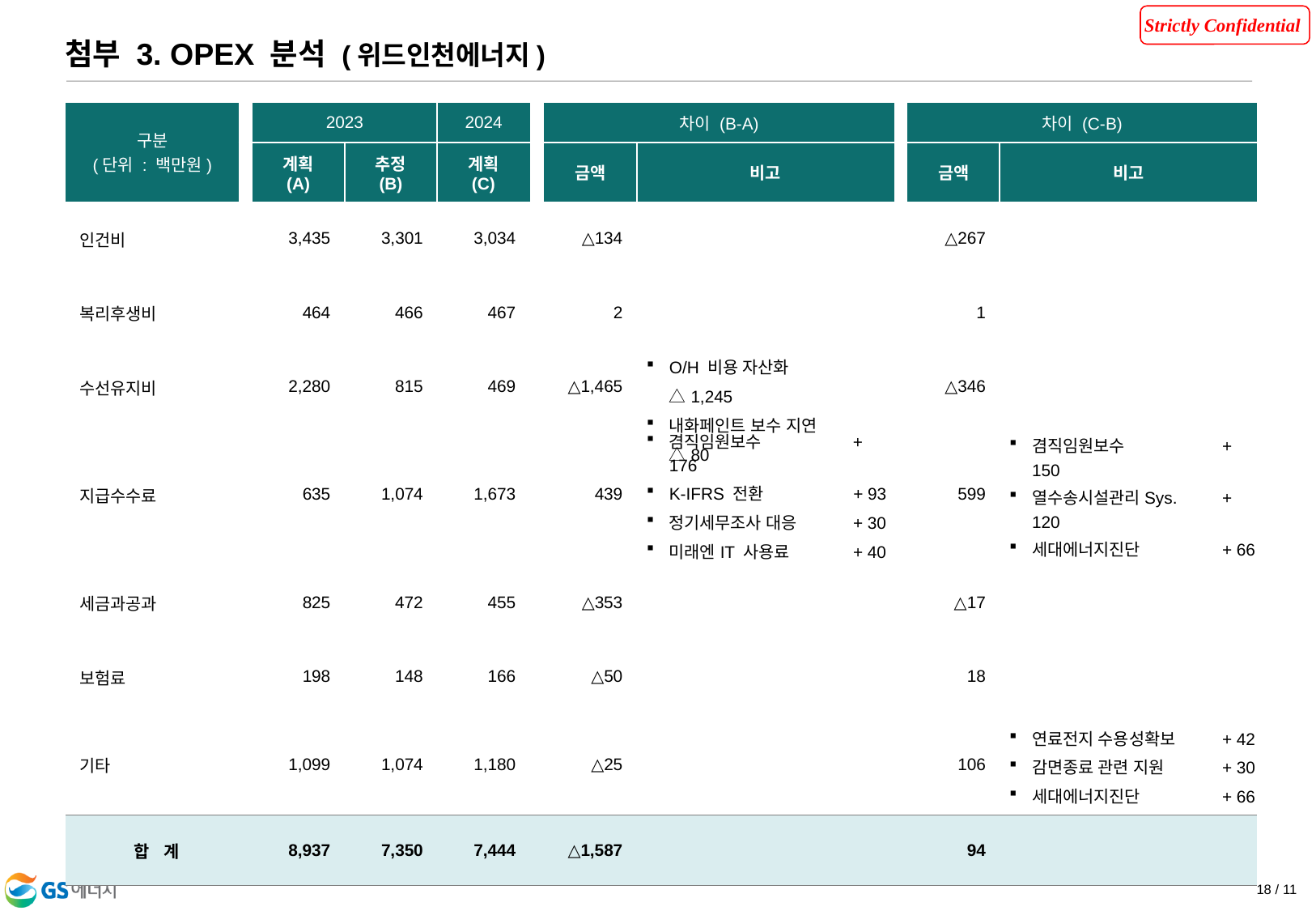

첨부 3. OPEX 분석 (위드인천에너지)
| 구분 (단위 : 백만원) |  | 2023 |  | 2024 |  | 차이 (B-A) |  |  | 차이 (C-B) |  |
| --- | --- | --- | --- | --- | --- | --- | --- | --- | --- | --- |
|  |  | 계획 (A) | 추정 (B) | 계획 (C) |  | 금액 | 비고 |  | 금액 | 비고 |
| 인건비 |  | 3,435 | 3,301 | 3,034 |  | △134 |  |  | △267 |  |
| 복리후생비 |  | 464 | 466 | 467 |  | 2 |  |  | 1 |  |
| 수선유지비 |  | 2,280 | 815 | 469 |  | △1,465 | O/H 비용 자산화 △1,245 내화페인트 보수 지연  △80 |  | △346 |  |
| 지급수수료 |  | 635 | 1,074 | 1,673 |  | 439 | 겸직임원보수 + 176 K-IFRS 전환 + 93 정기세무조사 대응 + 30 미래엔IT 사용료  + 40 |  | 599 | 겸직임원보수     + 150 열수송시설관리Sys. + 120 세대에너지진단    + 66 |
| 세금과공과 |  | 825 | 472 | 455 |  | △353 |  |  | △17 |  |
| 보험료 |  | 198 | 148 | 166 |  | △50 |  |  | 18 |  |
| 기타 |  | 1,099 | 1,074 | 1,180 |  | △25 |  |  | 106 | 연료전지 수용성확보   + 42 감면종료 관련 지원 + 30 세대에너지진단    + 66 |
| 합   계 |  | 8,937 | 7,350 | 7,444 |  | △1,587 |  |  | 94 |  |